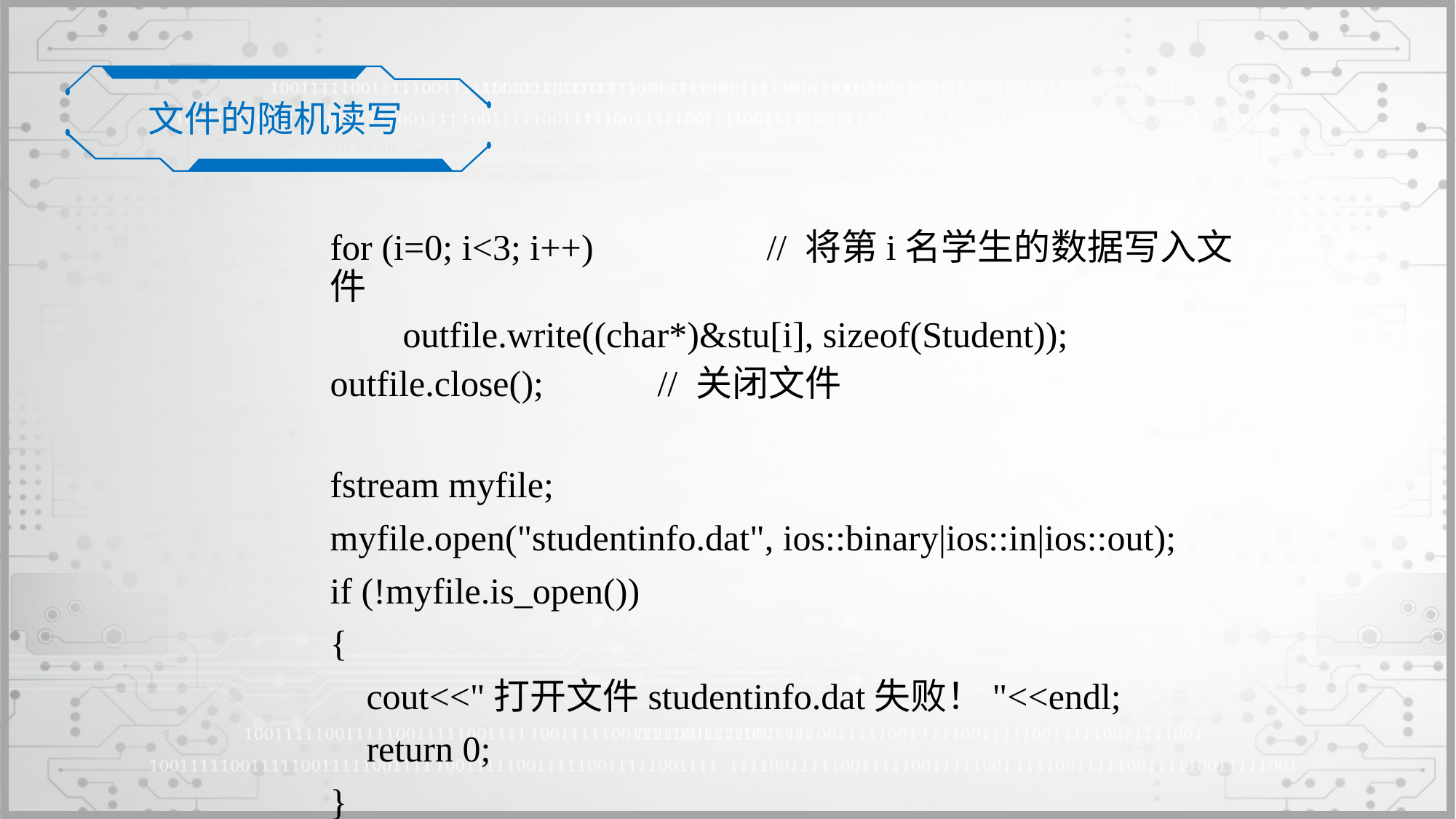

文件的随机读写
	for (i=0; i<3; i++) 		// 将第i名学生的数据写入文件
	        outfile.write((char*)&stu[i], sizeof(Student));
	outfile.close();		// 关闭文件

	fstream myfile;
	myfile.open("studentinfo.dat", ios::binary|ios::in|ios::out);
	if (!myfile.is_open())
	{
	    cout<<"打开文件studentinfo.dat失败！"<<endl;
	    return 0;
	}